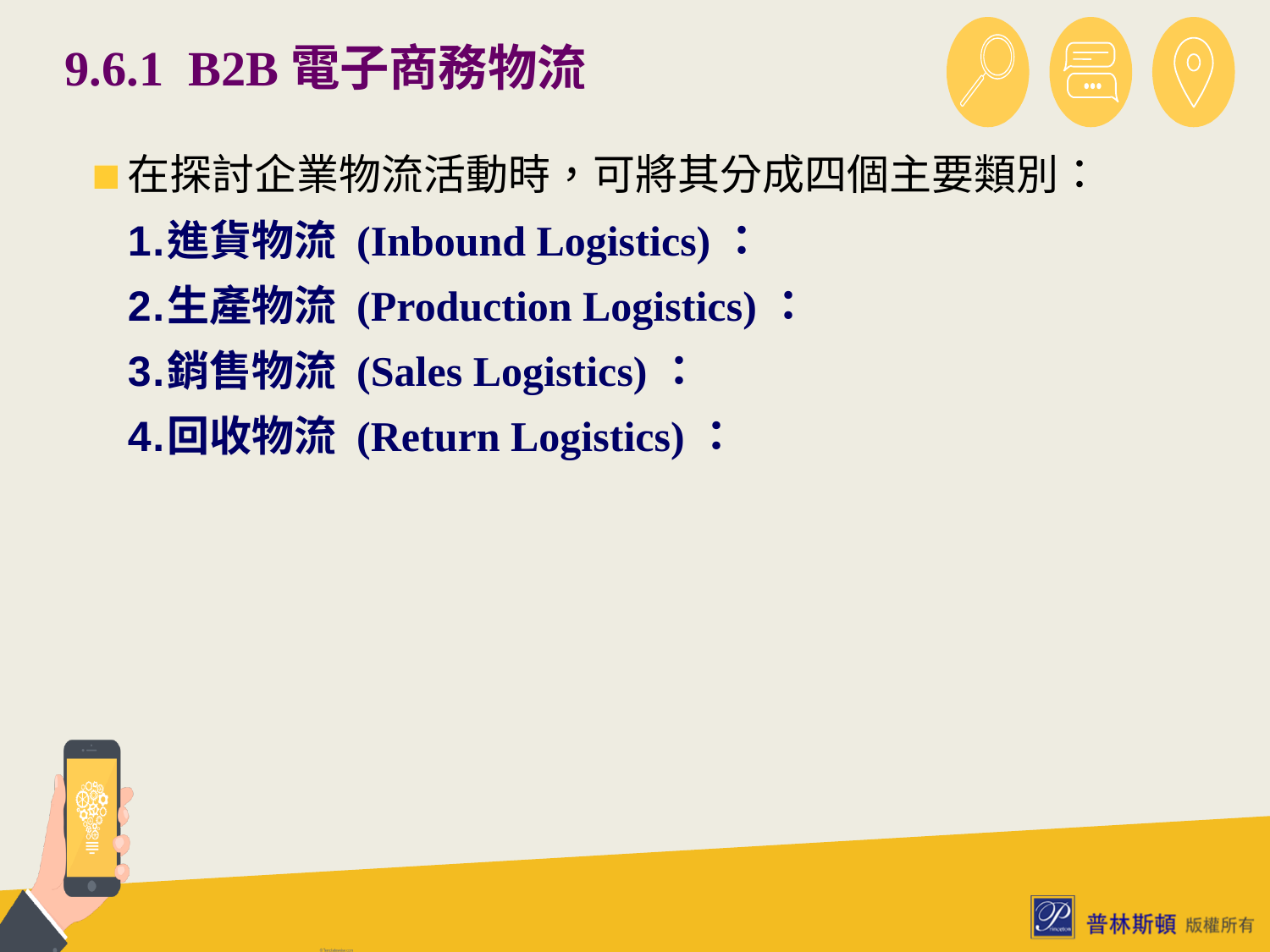

# 9.6.1  B2B電子商務物流
在探討企業物流活動時，可將其分成四個主要類別：
進貨物流 (Inbound Logistics)：
生產物流 (Production Logistics)：
銷售物流 (Sales Logistics)：
回收物流 (Return Logistics)：